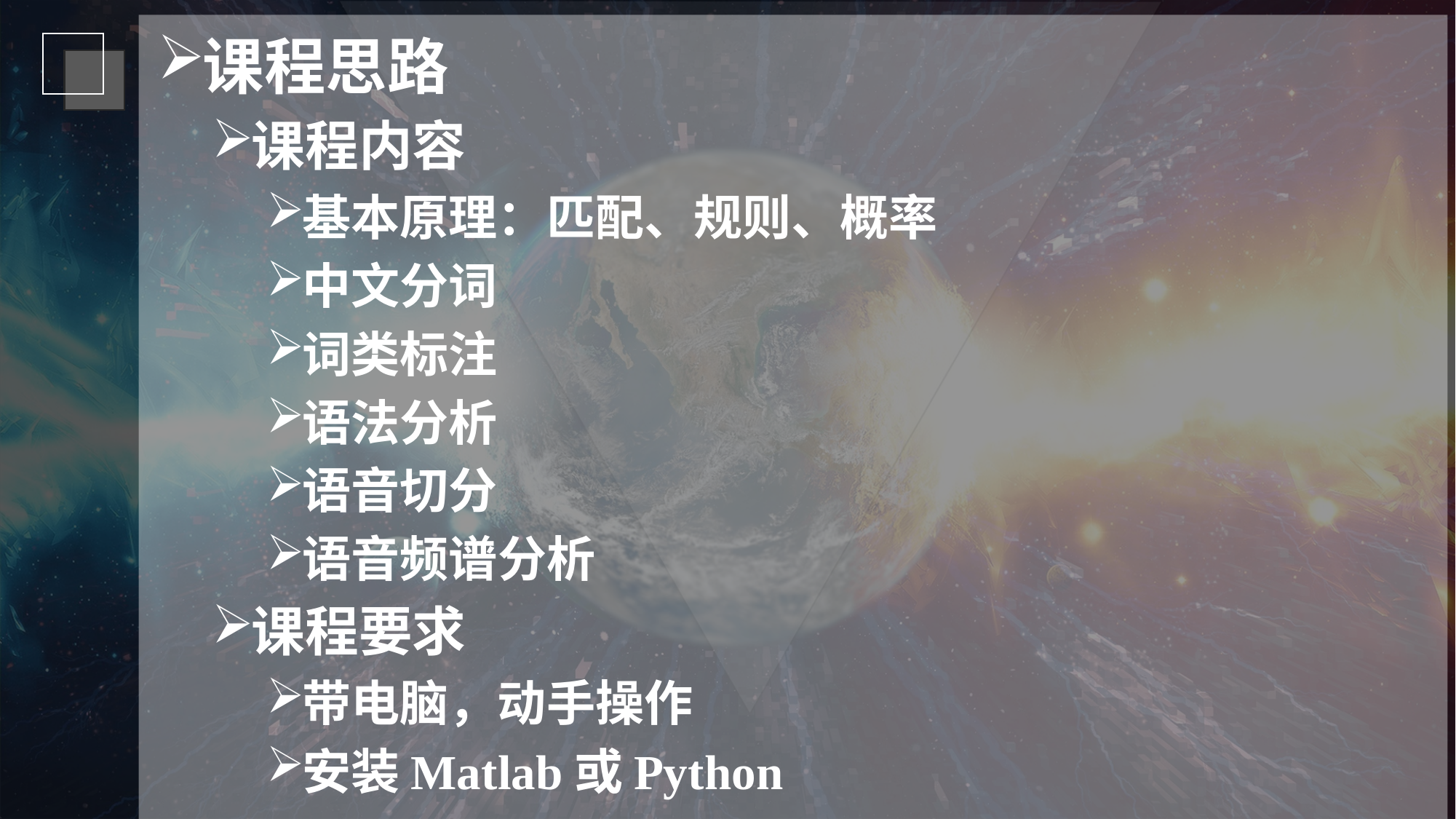

课程思路
课程内容
基本原理：匹配、规则、概率
中文分词
词类标注
语法分析
语音切分
语音频谱分析
课程要求
带电脑，动手操作
安装Matlab或Python